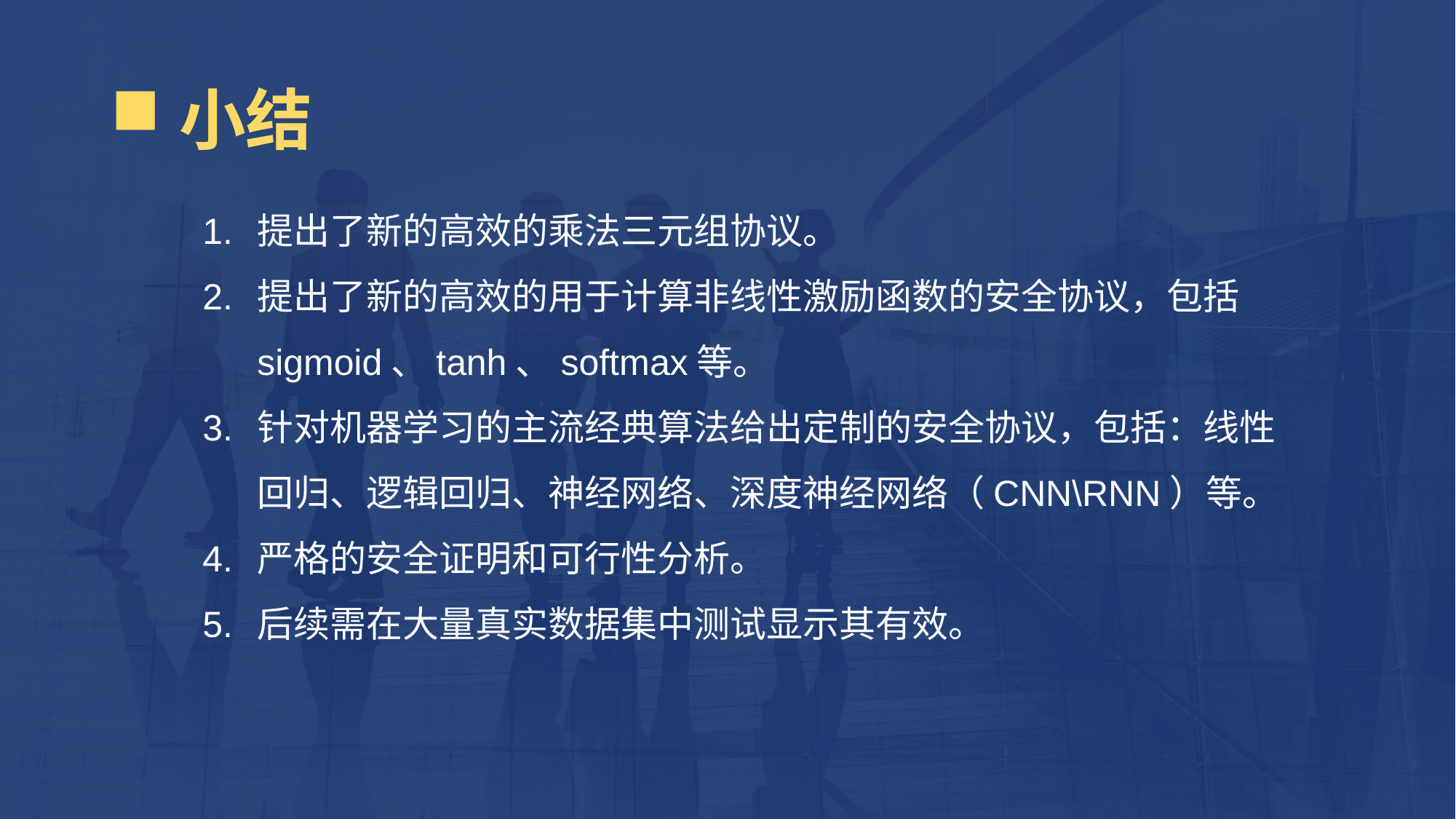

小结
提出了新的高效的乘法三元组协议。
提出了新的高效的用于计算非线性激励函数的安全协议，包括sigmoid、tanh、softmax等。
针对机器学习的主流经典算法给出定制的安全协议，包括：线性回归、逻辑回归、神经网络、深度神经网络（CNN\RNN）等。
严格的安全证明和可行性分析。
后续需在大量真实数据集中测试显示其有效。